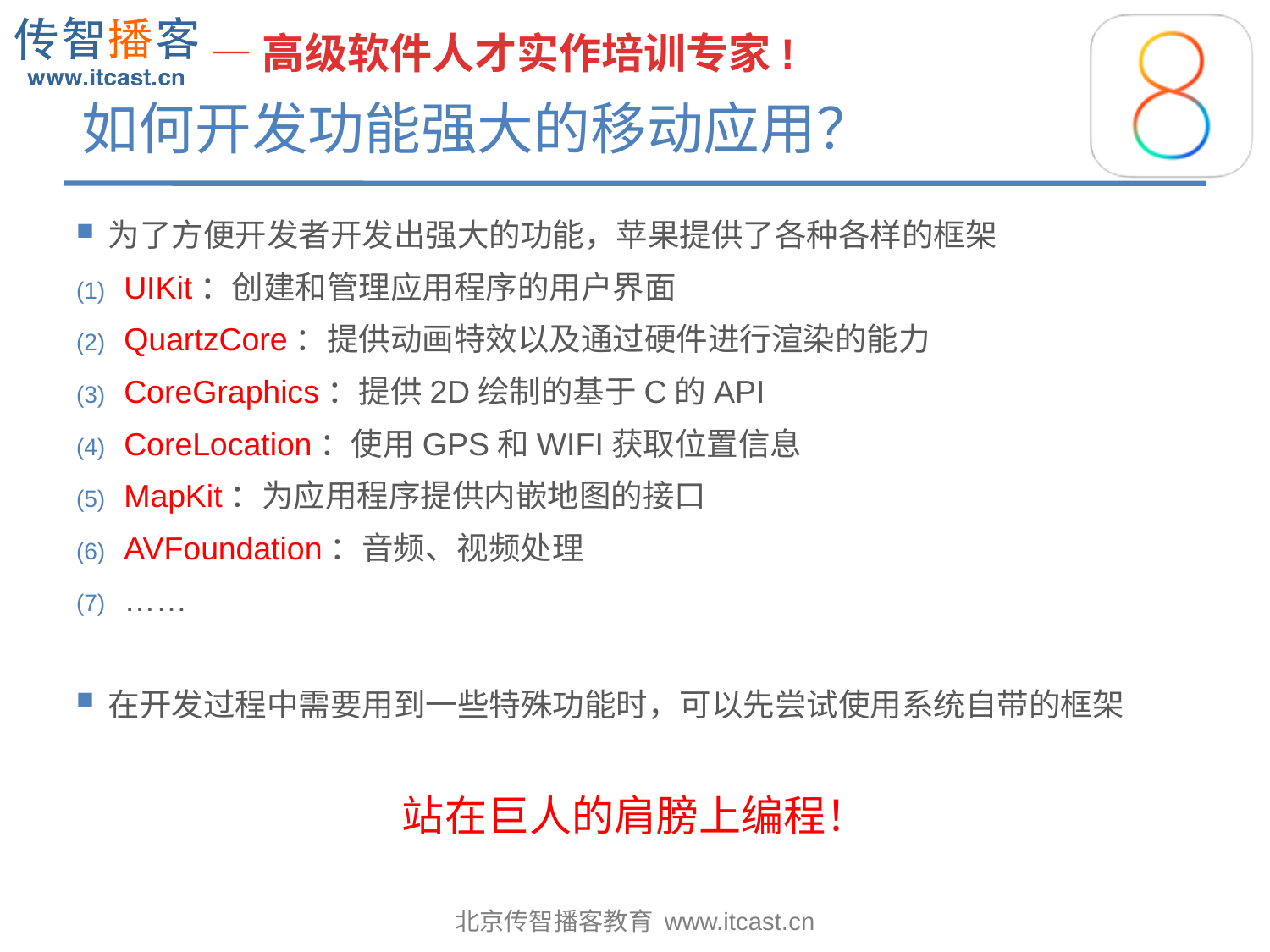

# 如何开发功能强大的移动应用？
为了方便开发者开发出强大的功能，苹果提供了各种各样的框架
UIKit：创建和管理应用程序的用户界面
QuartzCore：提供动画特效以及通过硬件进行渲染的能力
CoreGraphics：提供2D绘制的基于C的API
CoreLocation：使用GPS和WIFI获取位置信息
MapKit：为应用程序提供内嵌地图的接口
AVFoundation：音频、视频处理
……

在开发过程中需要用到一些特殊功能时，可以先尝试使用系统自带的框架

站在巨人的肩膀上编程！